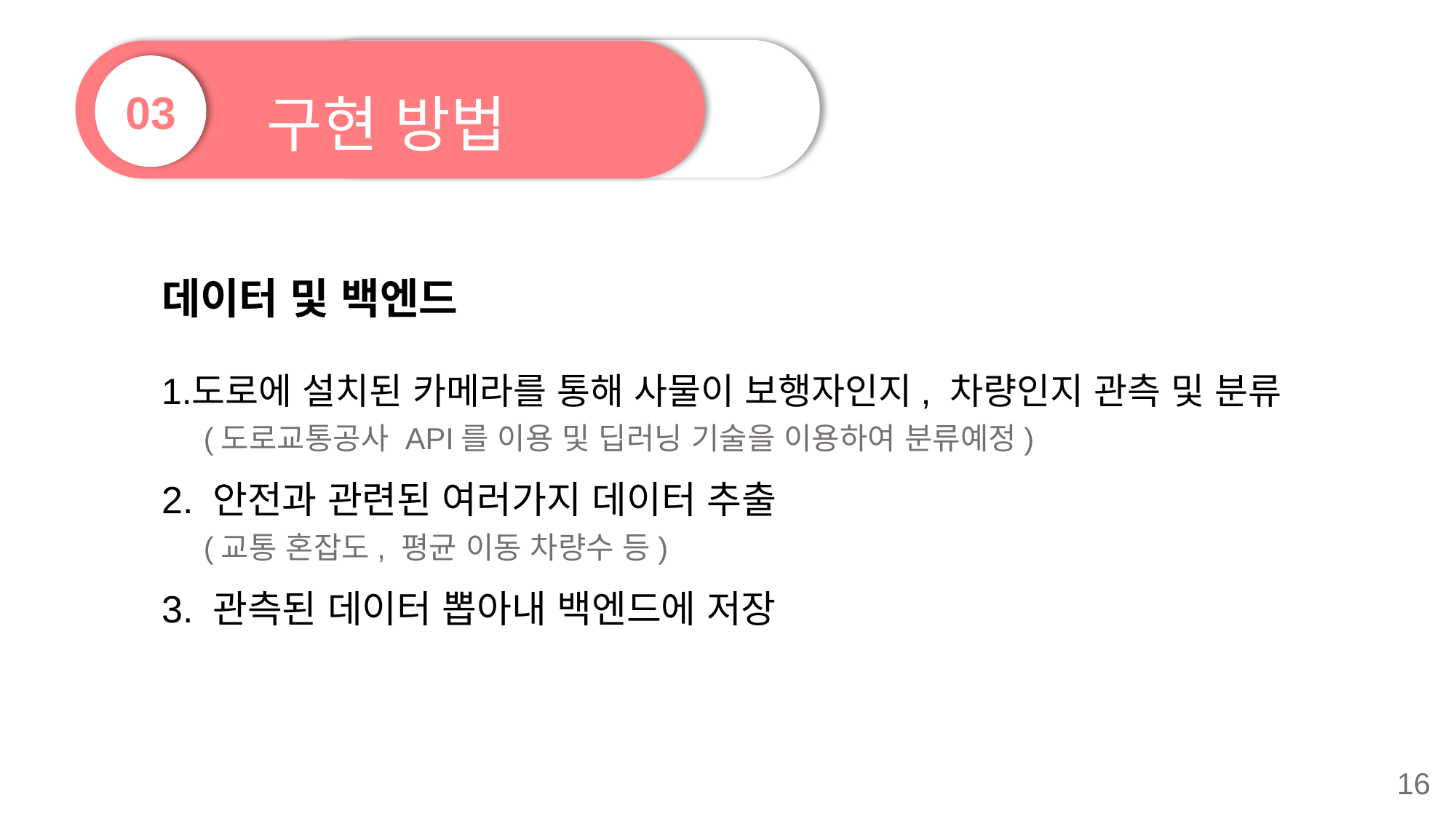

구현 방법
03
데이터 및 백엔드

도로에 설치된 카메라를 통해 사물이 보행자인지, 차량인지 관측 및 분류
    (도로교통공사 API를 이용 및 딥러닝 기술을 이용하여 분류예정)

2. 안전과 관련된 여러가지 데이터 추출
    (교통 혼잡도, 평균 이동 차량수 등)

3. 관측된 데이터 뽑아내 백엔드에 저장
16